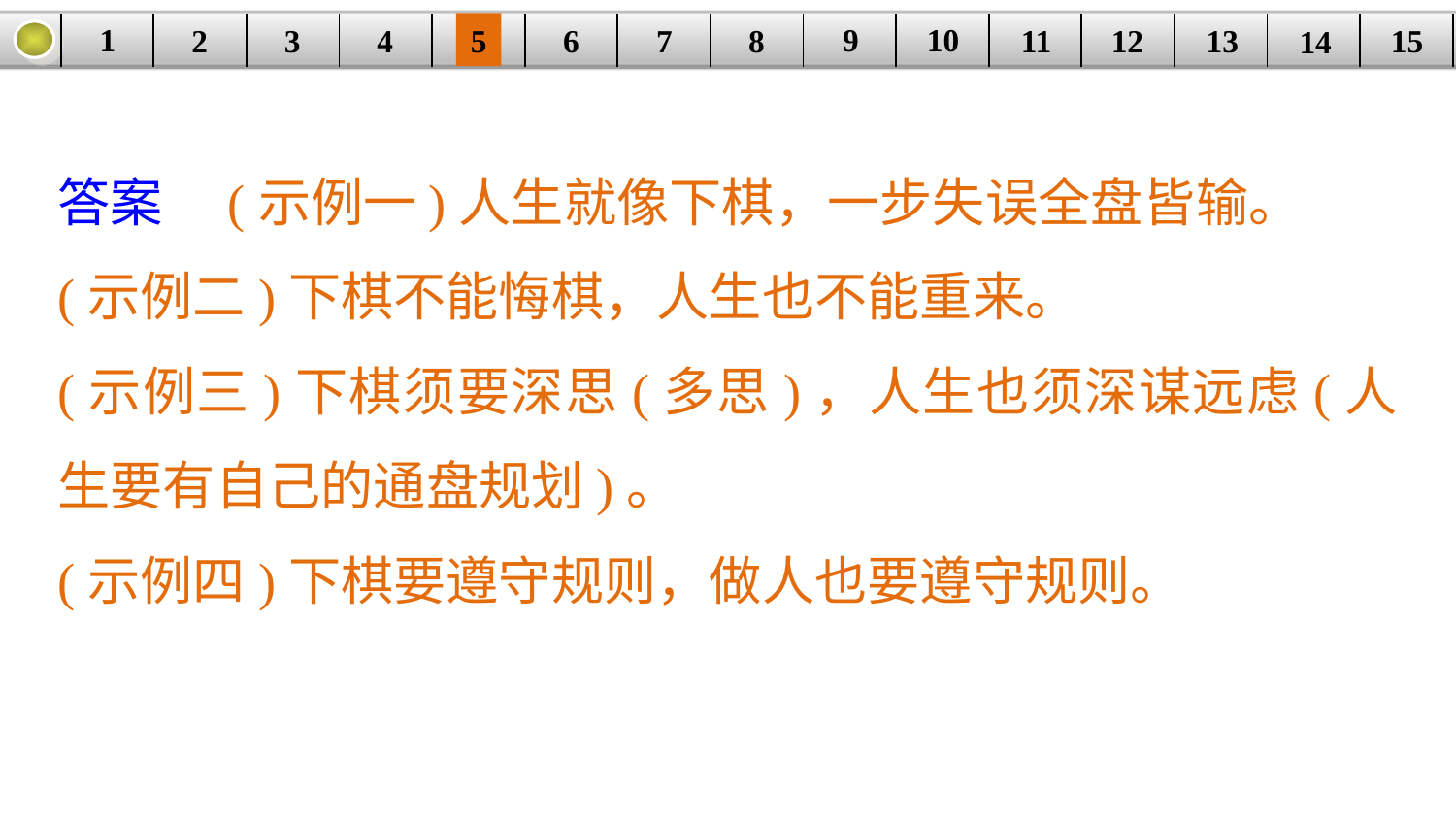

9
10
1
3
4
5
6
8
11
2
12
15
|  |  |  |  |  |  |  |  |  |  |  |  |  |  |  |
| --- | --- | --- | --- | --- | --- | --- | --- | --- | --- | --- | --- | --- | --- | --- |
7
13
14

答案　(示例一)人生就像下棋，一步失误全盘皆输。
(示例二)下棋不能悔棋，人生也不能重来。
(示例三)下棋须要深思(多思)，人生也须深谋远虑(人生要有自己的通盘规划)。
(示例四)下棋要遵守规则，做人也要遵守规则。